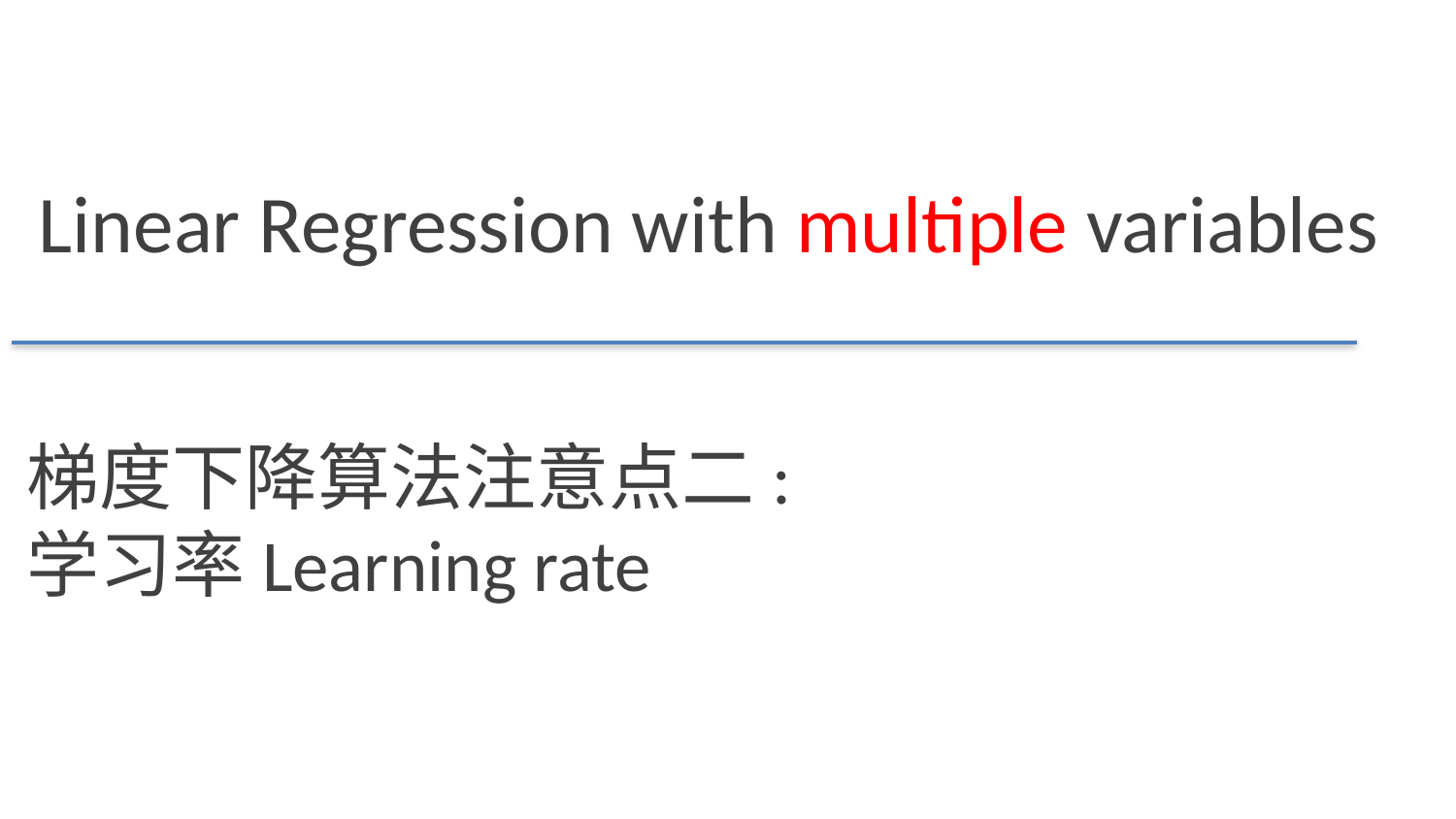

Linear Regression with multiple variables
梯度下降算法注意点二:
学习率Learning rate